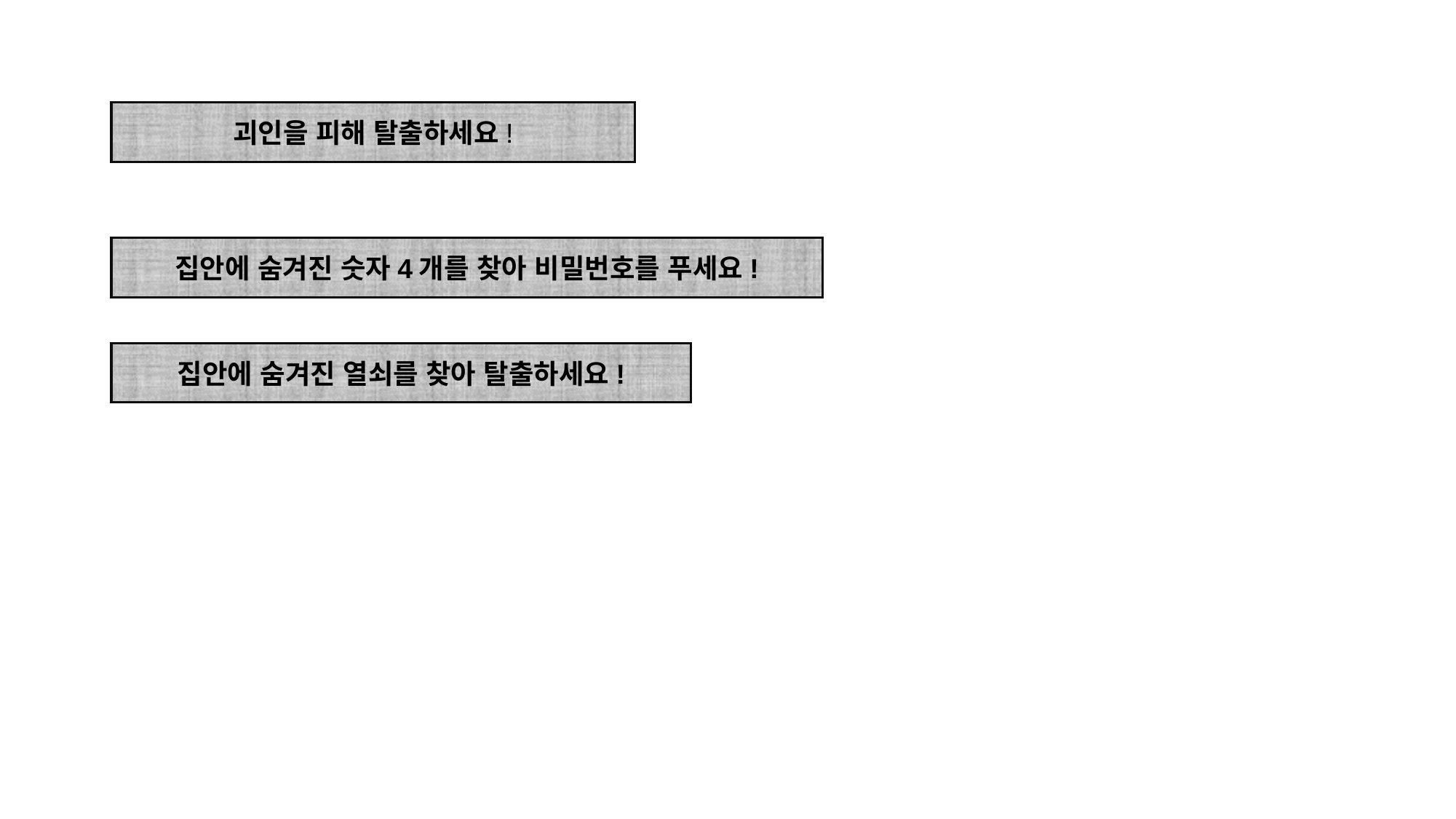

괴인을 피해 탈출하세요!
집안에 숨겨진 숫자4개를 찾아 비밀번호를 푸세요!
집안에 숨겨진 열쇠를 찾아 탈출하세요!